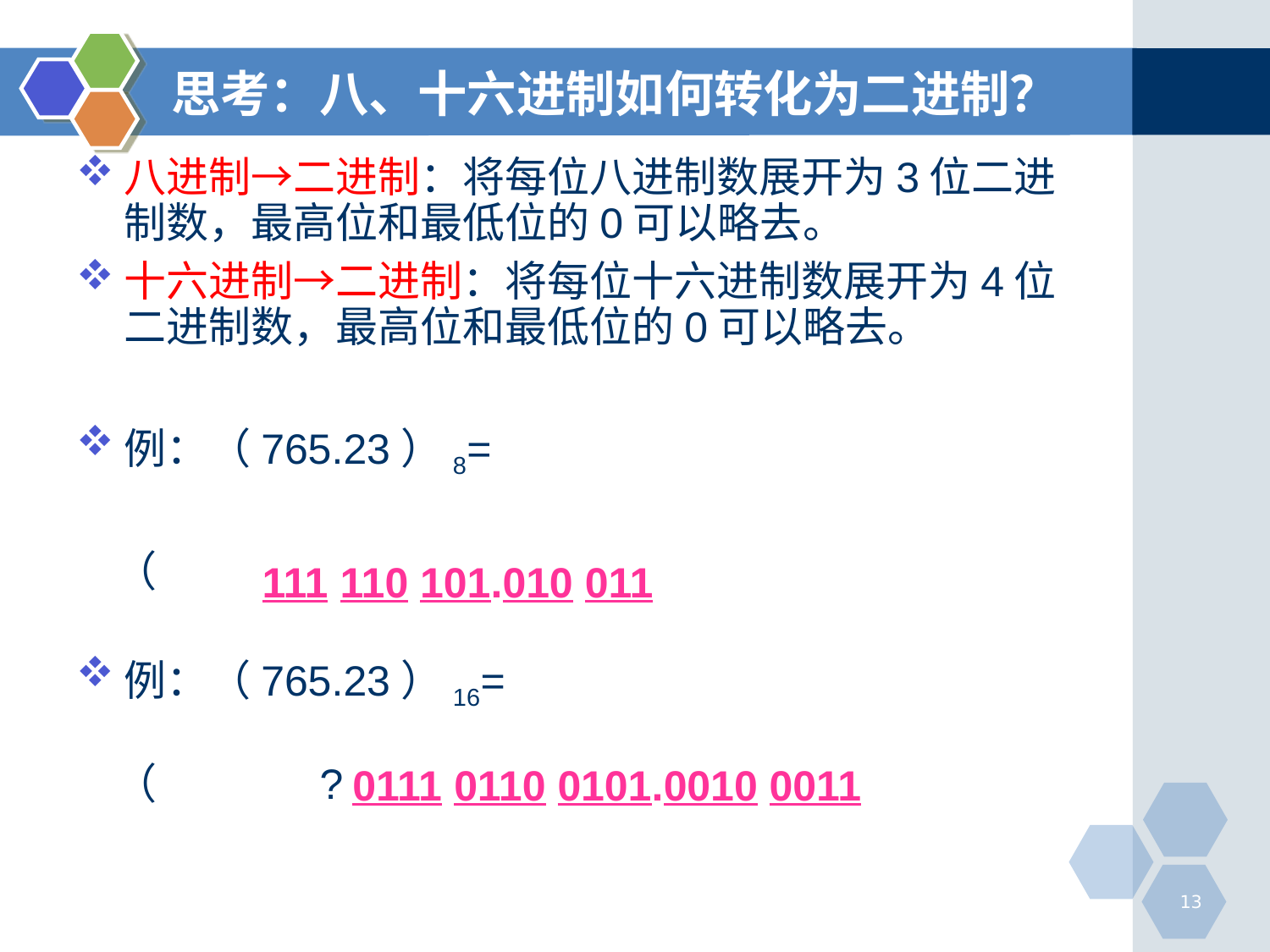

# 思考：八、十六进制如何转化为二进制？
八进制→二进制：将每位八进制数展开为3位二进制数，最高位和最低位的0可以略去。
十六进制→二进制：将每位十六进制数展开为4位二进制数，最高位和最低位的0可以略去。

例：（765.23）8=

   （               ?              ）2

例：（765.23）16=

   （                ?                     ）2
111 110 101.010 011
0111 0110 0101.0010 0011
13